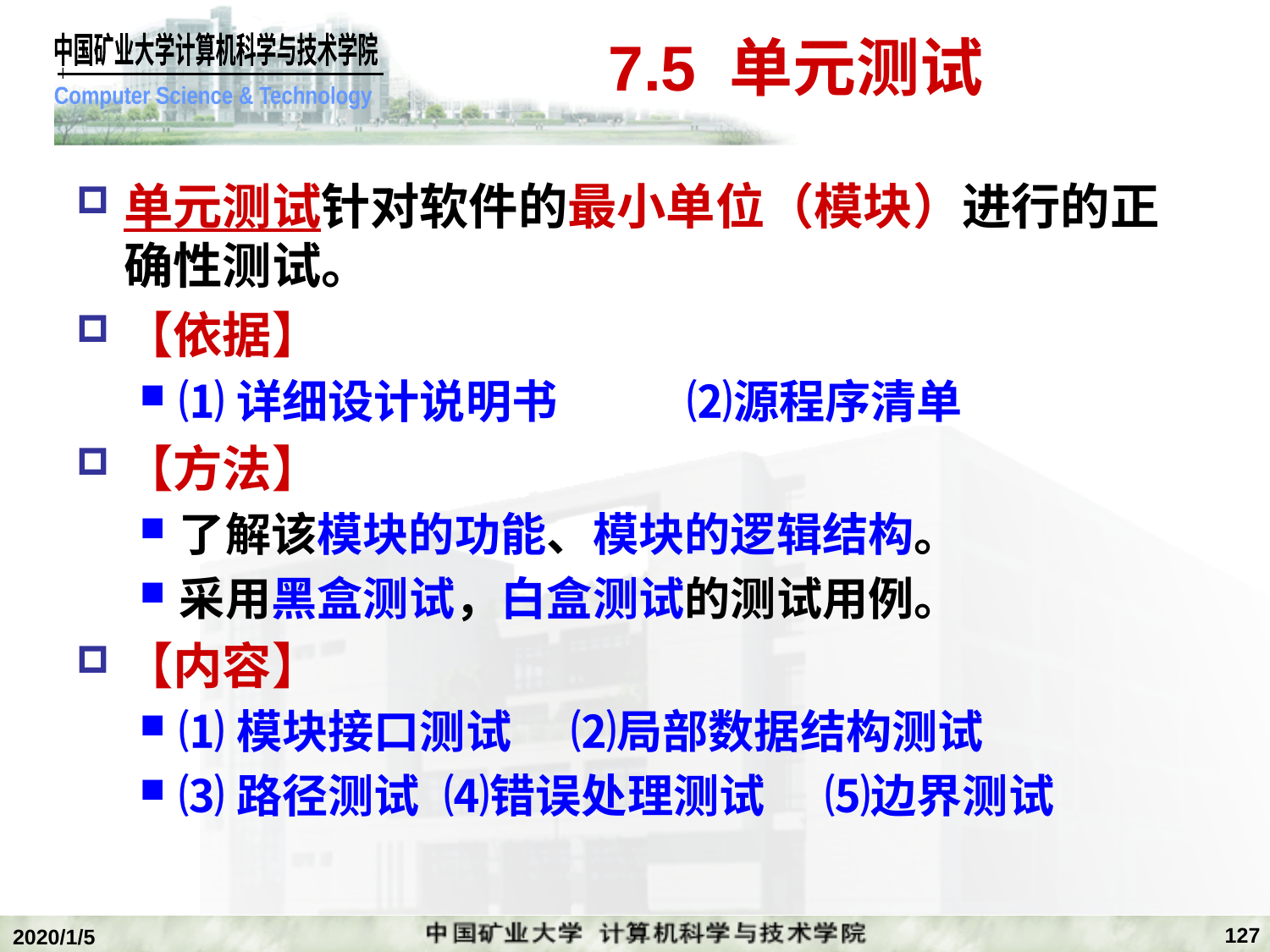

# 7.5 单元测试
单元测试针对软件的最小单位（模块）进行的正确性测试。
【依据】
⑴详细设计说明书		⑵源程序清单
【方法】
了解该模块的功能、模块的逻辑结构。
采用黑盒测试，白盒测试的测试用例。
【内容】
⑴模块接口测试	 ⑵局部数据结构测试
⑶路径测试	 ⑷错误处理测试	 ⑸边界测试
127
2020/1/5